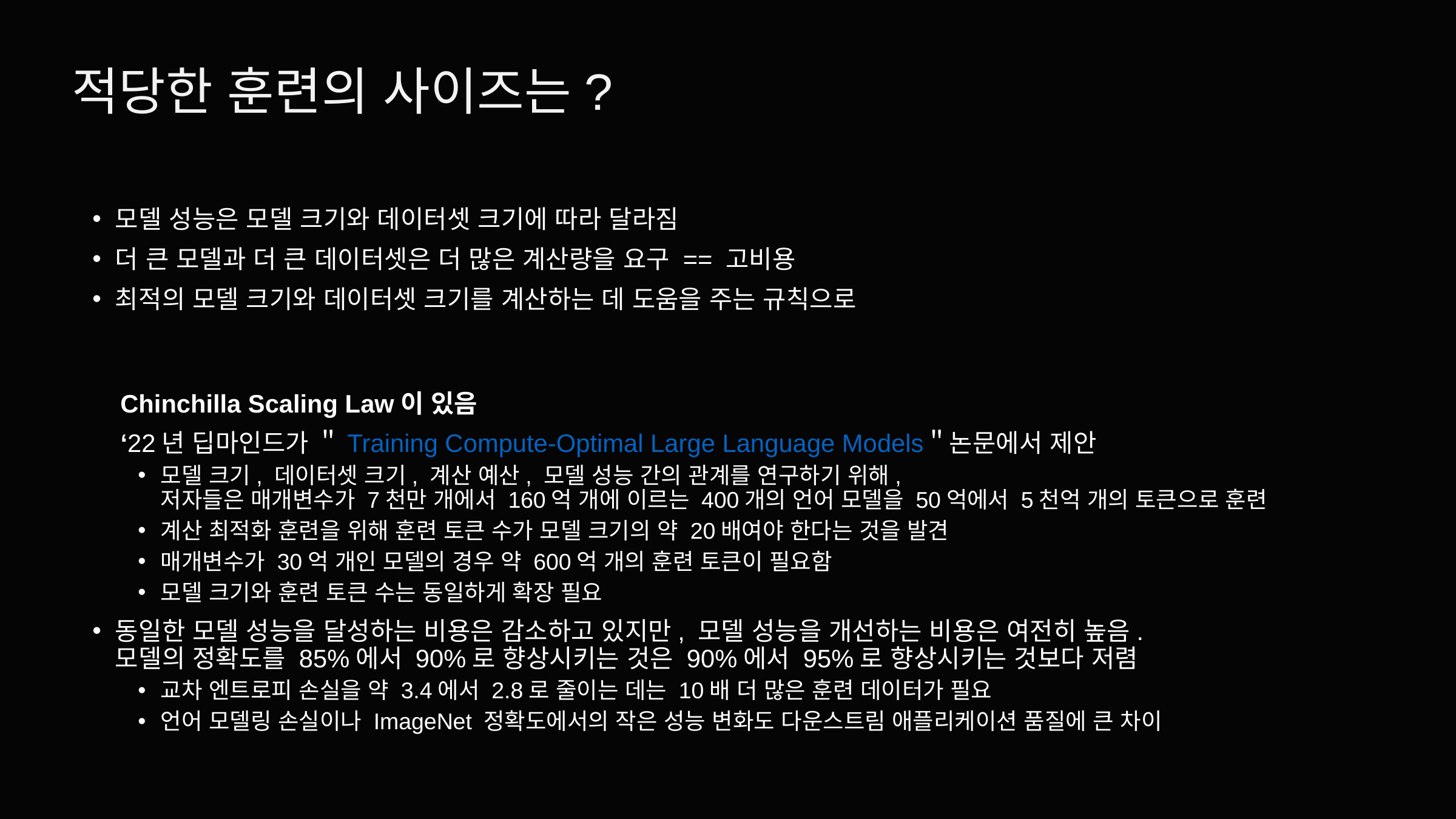

적당한 훈련의 사이즈는?
모델 성능은 모델 크기와 데이터셋 크기에 따라 달라짐
더 큰 모델과 더 큰 데이터셋은 더 많은 계산량을 요구 == 고비용
최적의 모델 크기와 데이터셋 크기를 계산하는 데 도움을 주는 규칙으로
    Chinchilla Scaling Law이 있음
    ‘22년 딥마인드가 ＂Training Compute-Optimal Large Language Models＂논문에서 제안
모델 크기, 데이터셋 크기, 계산 예산, 모델 성능 간의 관계를 연구하기 위해,
저자들은 매개변수가 7천만 개에서 160억 개에 이르는 400개의 언어 모델을 50억에서 5천억 개의 토큰으로 훈련
계산 최적화 훈련을 위해 훈련 토큰 수가 모델 크기의 약 20배여야 한다는 것을 발견
매개변수가 30억 개인 모델의 경우 약 600억 개의 훈련 토큰이 필요함
모델 크기와 훈련 토큰 수는 동일하게 확장 필요
동일한 모델 성능을 달성하는 비용은 감소하고 있지만, 모델 성능을 개선하는 비용은 여전히 높음.
모델의 정확도를 85%에서 90%로 향상시키는 것은 90%에서 95%로 향상시키는 것보다 저렴
교차 엔트로피 손실을 약 3.4에서 2.8로 줄이는 데는 10배 더 많은 훈련 데이터가 필요
언어 모델링 손실이나 ImageNet 정확도에서의 작은 성능 변화도 다운스트림 애플리케이션 품질에 큰 차이